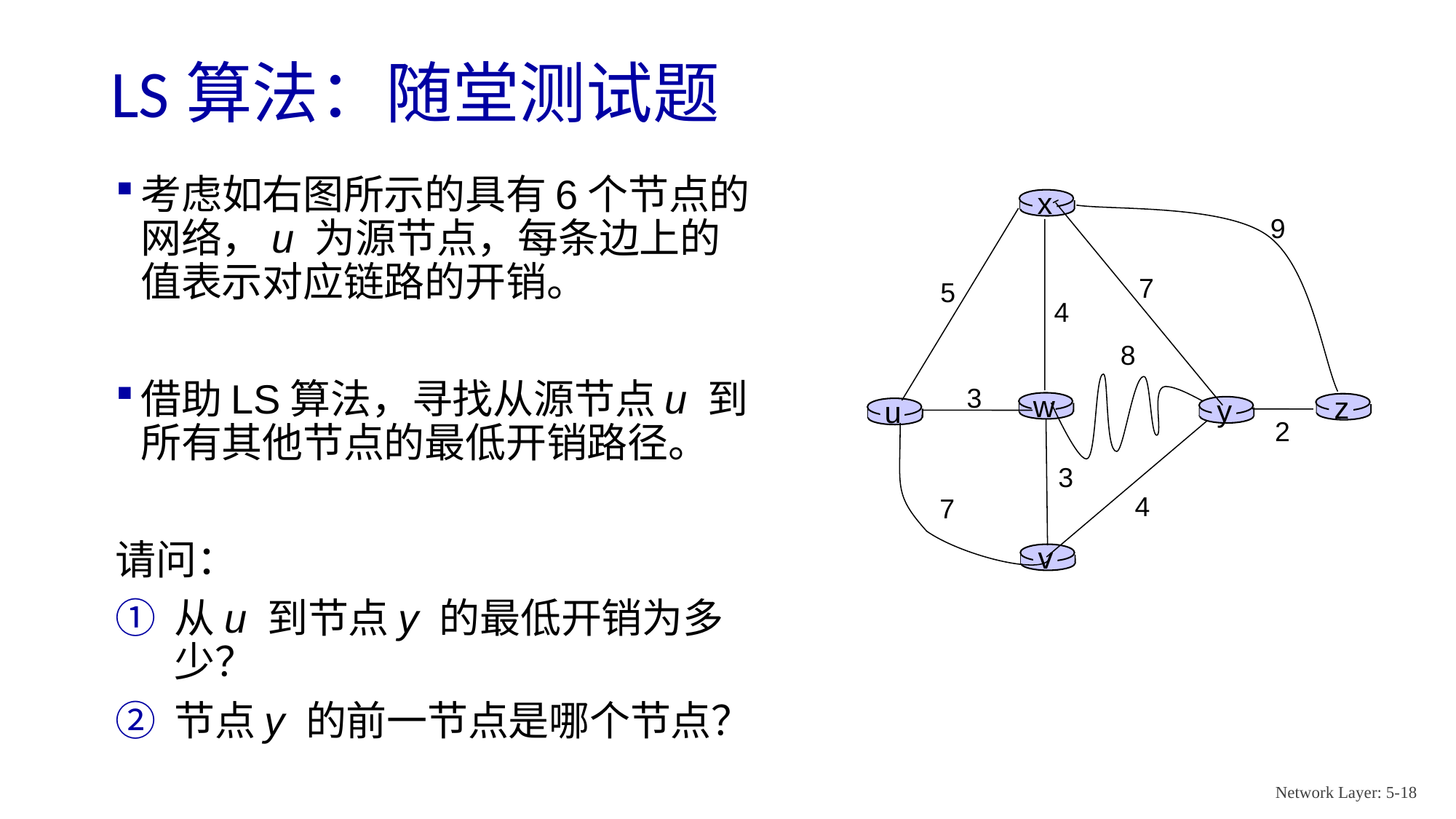

# LS算法：随堂测试题
考虑如右图所示的具有6个节点的网络，u 为源节点，每条边上的值表示对应链路的开销。

借助LS算法，寻找从源节点u 到所有其他节点的最低开销路径。

请问：
从u 到节点y 的最低开销为多少？
节点y 的前一节点是哪个节点？
x

9

7
5
4
8

3
w

z

y

u

2

3
4
7
v

Network Layer: 5-18